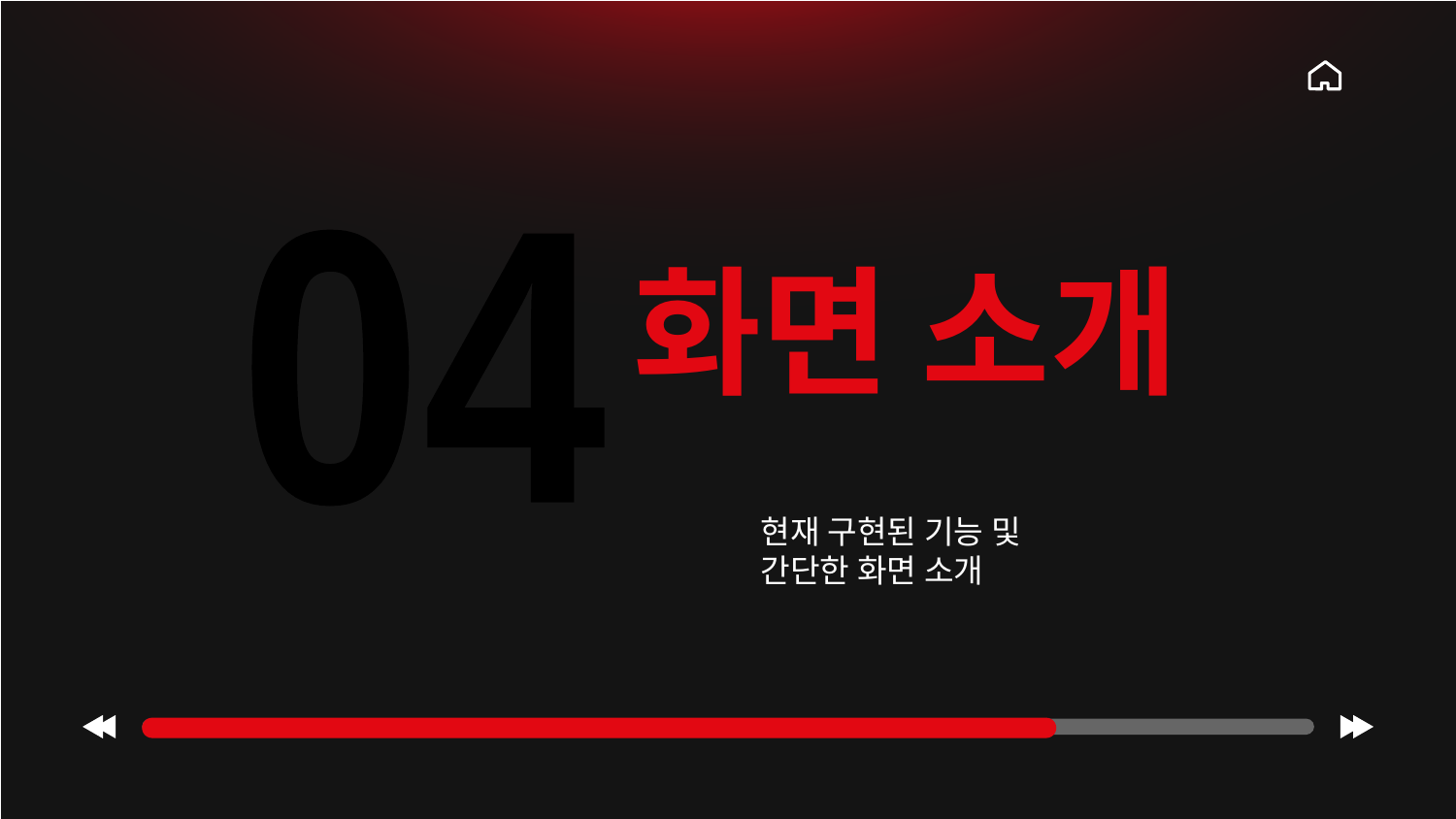

# 화면 소개
04
현재 구현된 기능 및
간단한 화면 소개